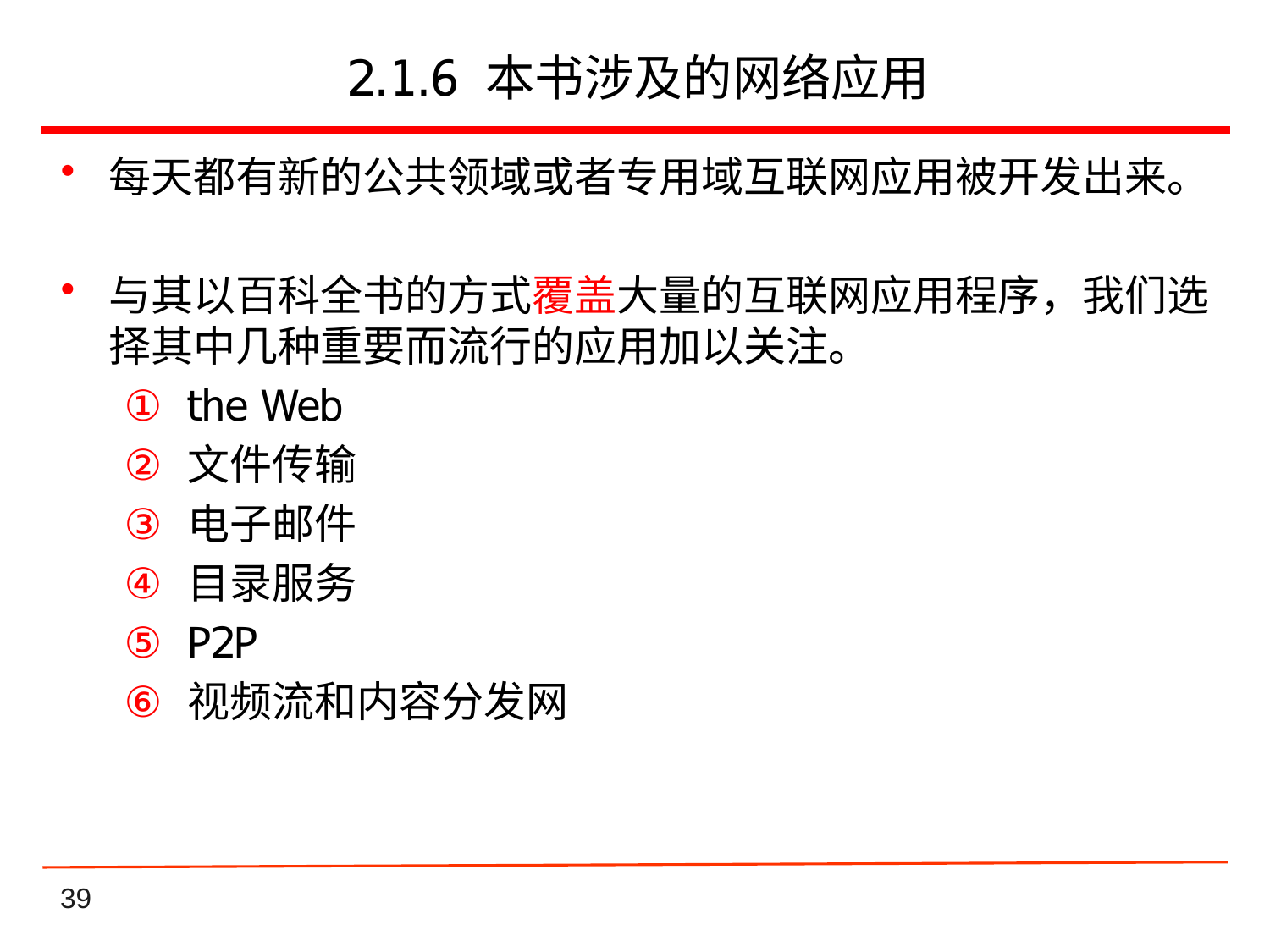

# 2.1.6 本书涉及的网络应用
每天都有新的公共领域或者专用域互联网应用被开发出来。

与其以百科全书的方式覆盖大量的互联网应用程序，我们选择其中几种重要而流行的应用加以关注。
the Web
文件传输
电子邮件
目录服务
P2P
视频流和内容分发网